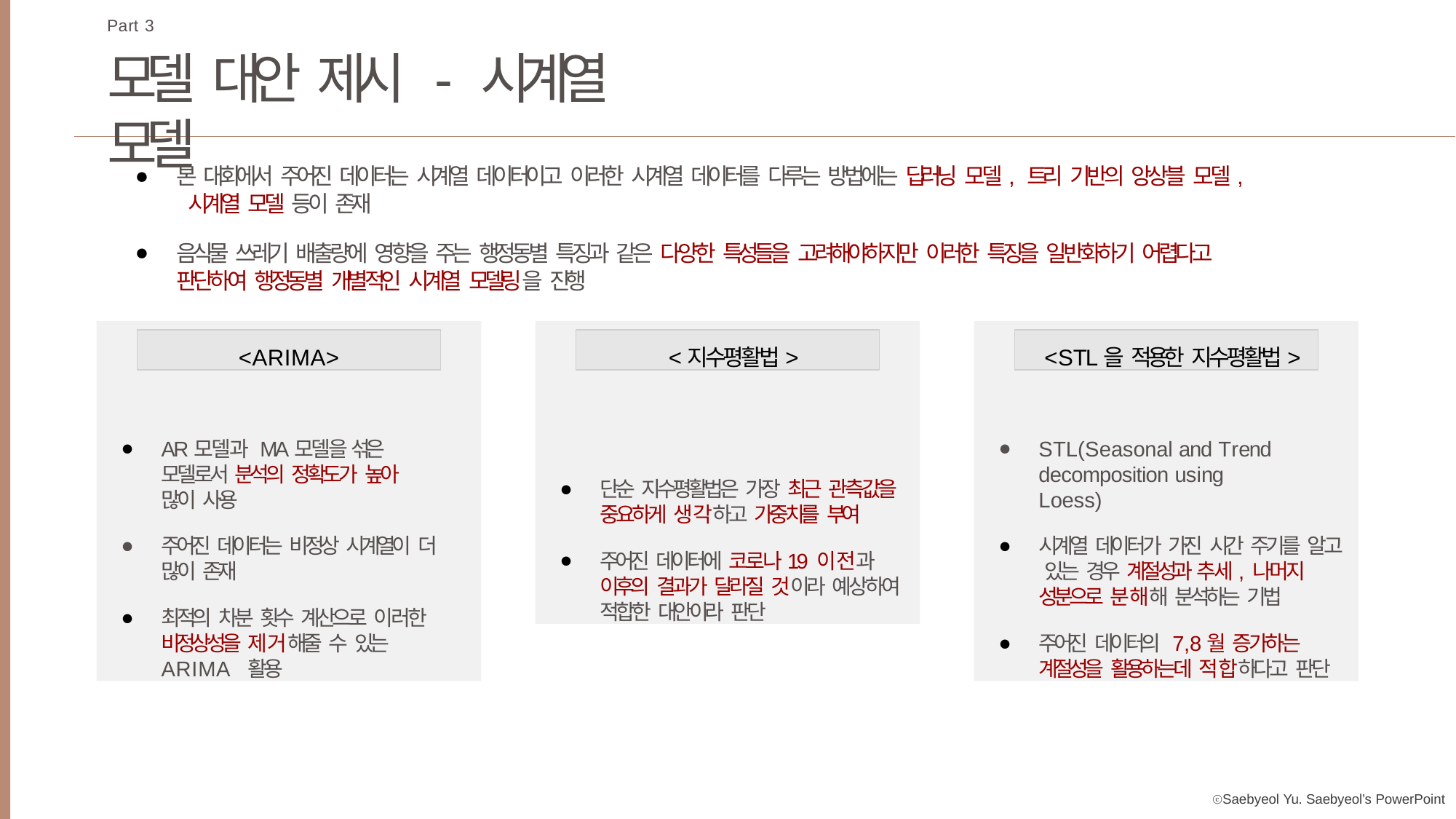

Part 3
# 모델 대안 제시 - 시계열 모델

본 대회에서 주어진 데이터는 시계열 데이터이고 이러한 시계열 데이터를 다루는 방법에는 딥러닝 모델, 트리 기반의 앙상블 모델,  시계열 모델 등이 존재

음식물 쓰레기 배출량에 영향을 주는 행정동별 특징과 같은 다양한 특성들을 고려해야하지만 이러한 특징을 일반화하기 어렵다고  판단하여 행정동별 개별적인 시계열 모델링을 진행

AR모델과 MA모델을 섞은 모델로서  분석의 정확도가 높아 많이 사용

주어진 데이터는 비정상 시계열이 더  많이 존재

최적의 차분 횟수 계산으로 이러한  비정상성을 제거해줄 수 있는 ARIMA  활용

단순 지수평활법은 가장 최근 관측값을  중요하게 생각하고 가중치를 부여

주어진 데이터에 코로나19 이전과  이후의 결과가 달라질 것이라 예상하여  적합한 대안이라 판단

STL(Seasonal and Trend  decomposition using Loess)

시계열 데이터가 가진 시간 주기를 알고  있는 경우 계절성과 추세, 나머지  성분으로 분해해 분석하는 기법

주어진 데이터의 7,8월 증가하는  계절성을 활용하는데 적합하다고 판단
<ARIMA>
<지수평활법>
<STL을 적용한 지수평활법>
ⓒSaebyeol Yu. Saebyeol’s PowerPoint